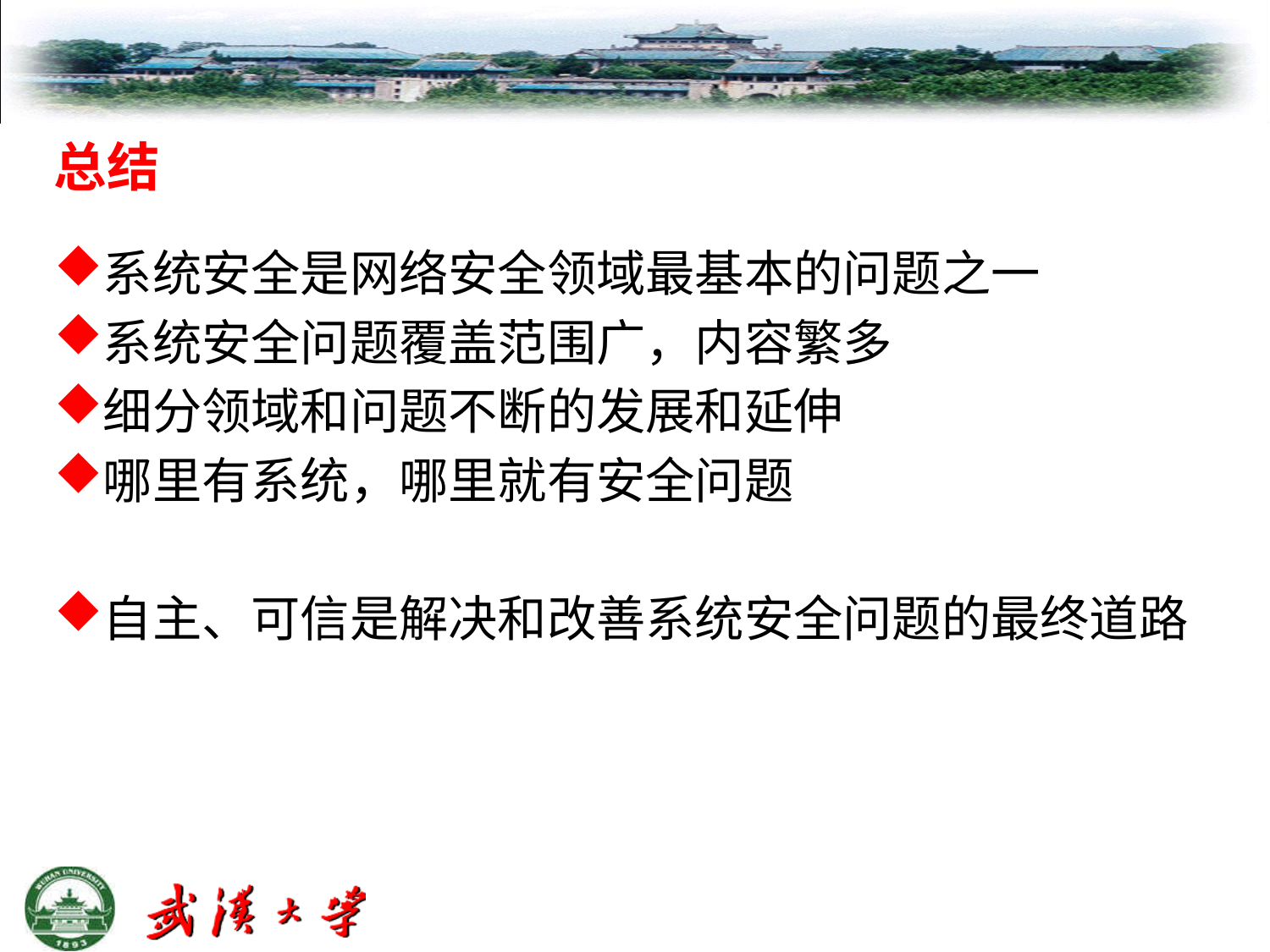

总结
系统安全是网络安全领域最基本的问题之一
系统安全问题覆盖范围广，内容繁多
细分领域和问题不断的发展和延伸
哪里有系统，哪里就有安全问题

自主、可信是解决和改善系统安全问题的最终道路